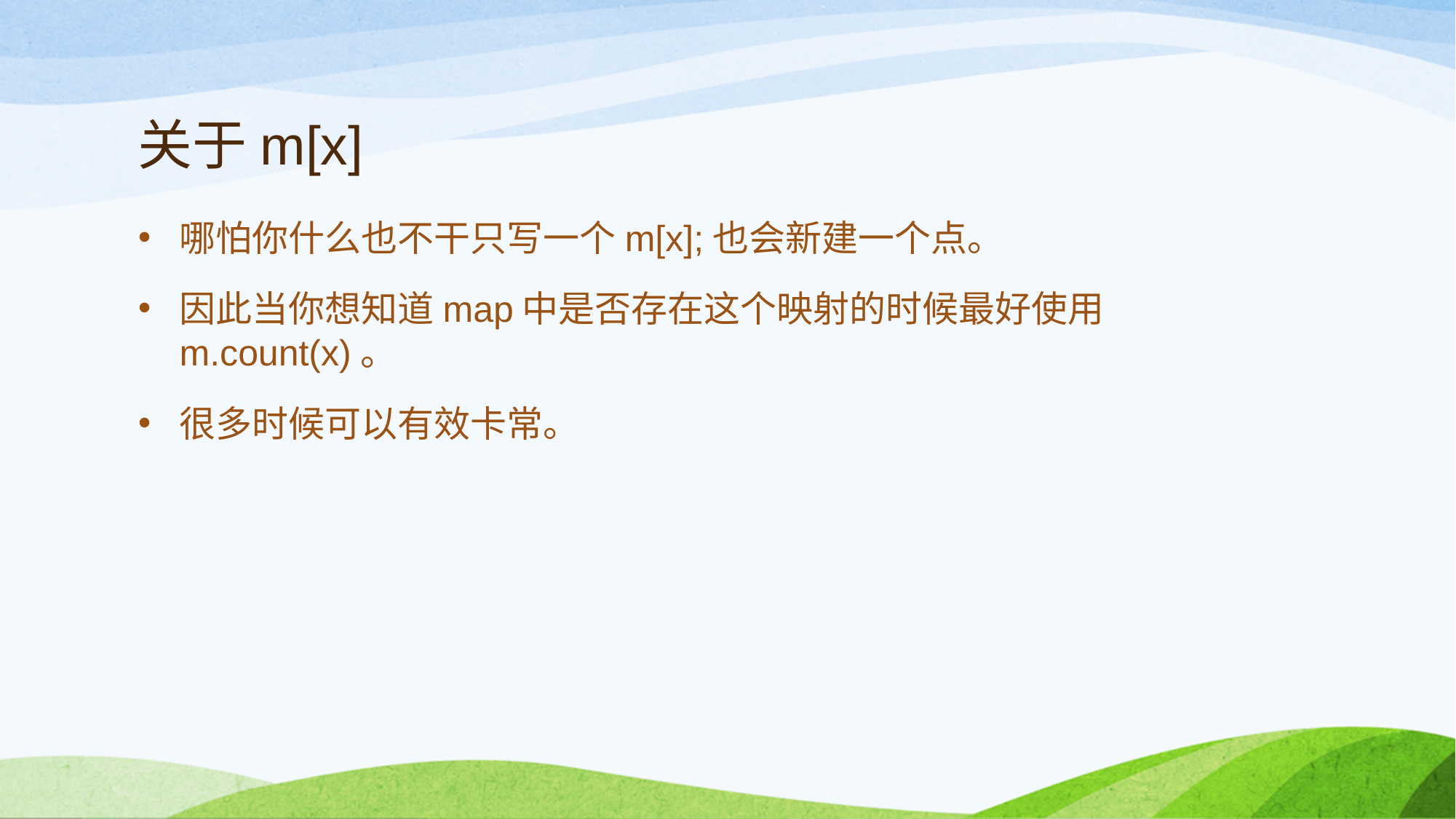

# 关于m[x]
哪怕你什么也不干只写一个m[x];也会新建一个点。
因此当你想知道map中是否存在这个映射的时候最好使用m.count(x)。
很多时候可以有效卡常。